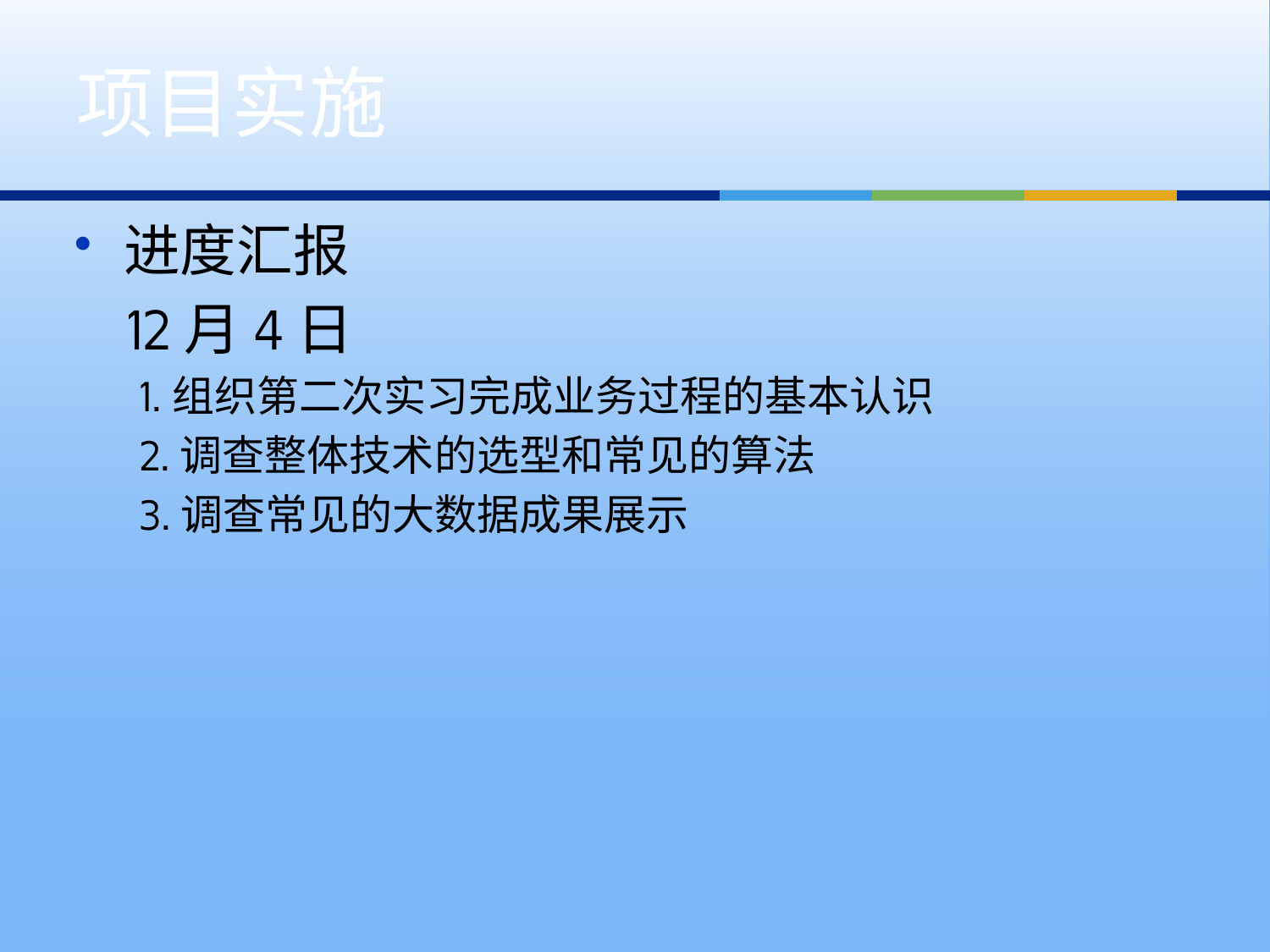

# 项目实施
进度汇报
   12月4日
     1.组织第二次实习完成业务过程的基本认识
     2.调查整体技术的选型和常见的算法
     3.调查常见的大数据成果展示